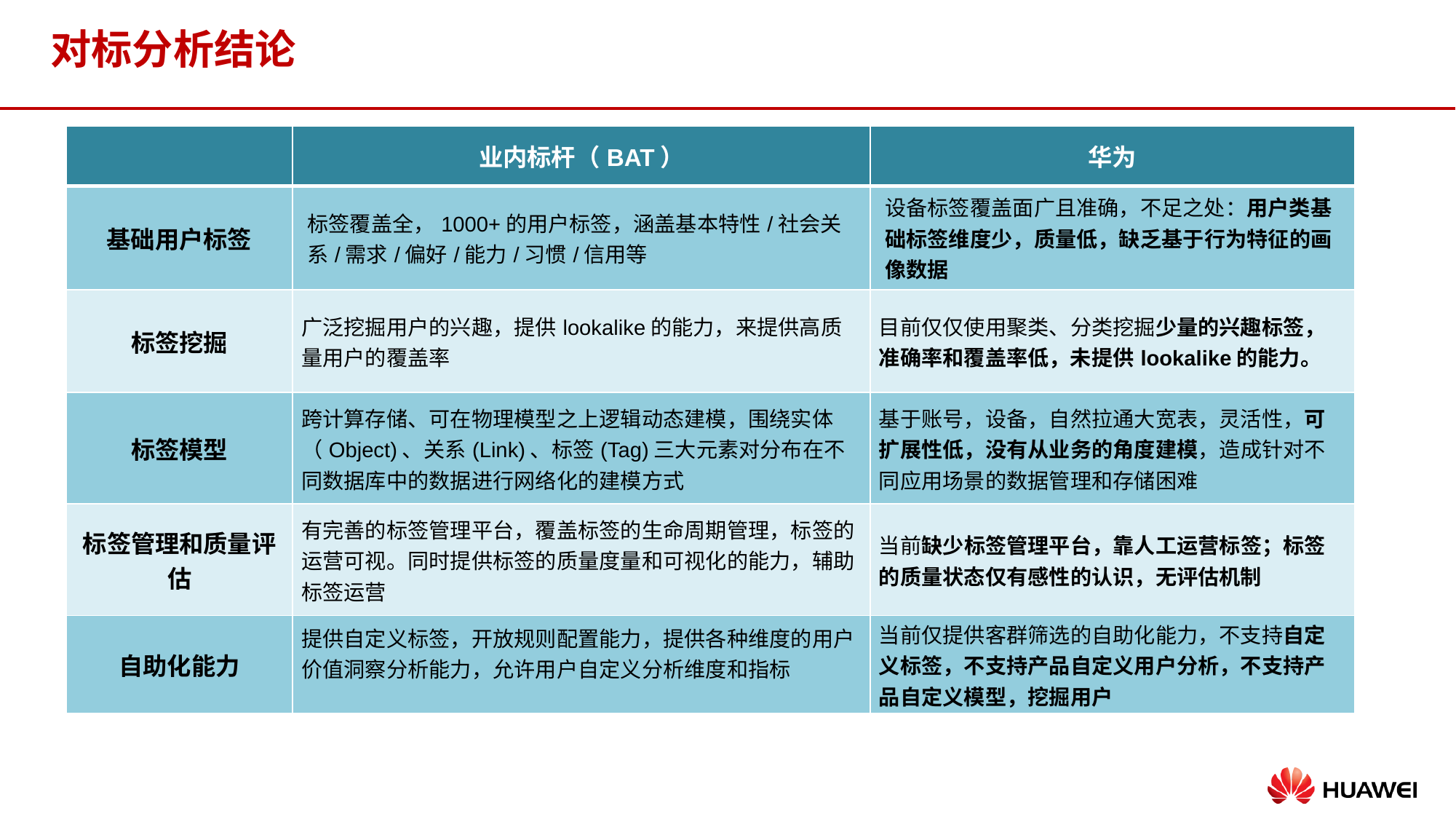

# 对标分析结论
|  | 业内标杆（BAT） | 华为 |
| --- | --- | --- |
| 基础用户标签 | 标签覆盖全，1000+的用户标签，涵盖基本特性/社会关系/需求/偏好/能力/习惯/信用等 | 设备标签覆盖面广且准确，不足之处：用户类基础标签维度少，质量低，缺乏基于行为特征的画像数据 |
| 标签挖掘 | 广泛挖掘用户的兴趣，提供lookalike的能力，来提供高质量用户的覆盖率 | 目前仅仅使用聚类、分类挖掘少量的兴趣标签，准确率和覆盖率低，未提供lookalike的能力。 |
| 标签模型 | 跨计算存储、可在物理模型之上逻辑动态建模，围绕实体（Object)、关系(Link)、标签(Tag)三大元素对分布在不同数据库中的数据进行网络化的建模方式 | 基于账号，设备，自然拉通大宽表，灵活性，可扩展性低，没有从业务的角度建模，造成针对不同应用场景的数据管理和存储困难 |
| 标签管理和质量评估 | 有完善的标签管理平台，覆盖标签的生命周期管理，标签的运营可视。同时提供标签的质量度量和可视化的能力，辅助标签运营 | 当前缺少标签管理平台，靠人工运营标签；标签的质量状态仅有感性的认识，无评估机制 |
| 自助化能力 | 提供自定义标签，开放规则配置能力，提供各种维度的用户价值洞察分析能力，允许用户自定义分析维度和指标 | 当前仅提供客群筛选的自助化能力，不支持自定义标签，不支持产品自定义用户分析，不支持产品自定义模型，挖掘用户 |